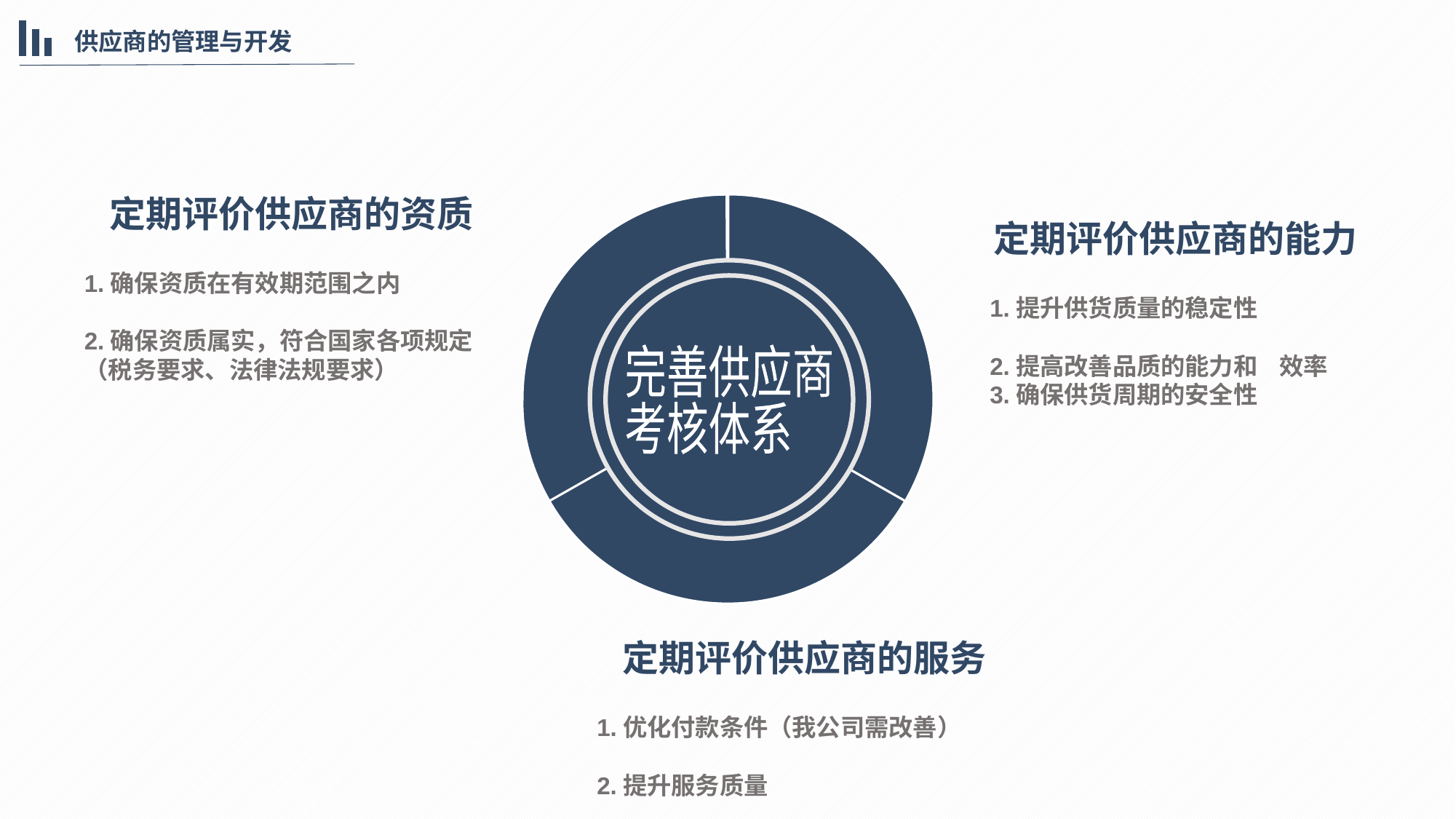

供应商的管理与开发

  定期评价供应商的资质

1.确保资质在有效期范围之内

2.确保资质属实，符合国家各项规定（税务要求、法律法规要求）
定期评价供应商的能力

1.提升供货质量的稳定性

2.提高改善品质的能力和    效率
3.确保供货周期的安全性

完善供应商
考核体系

  定期评价供应商的服务

1.优化付款条件（我公司需改善）

2.提升服务质量